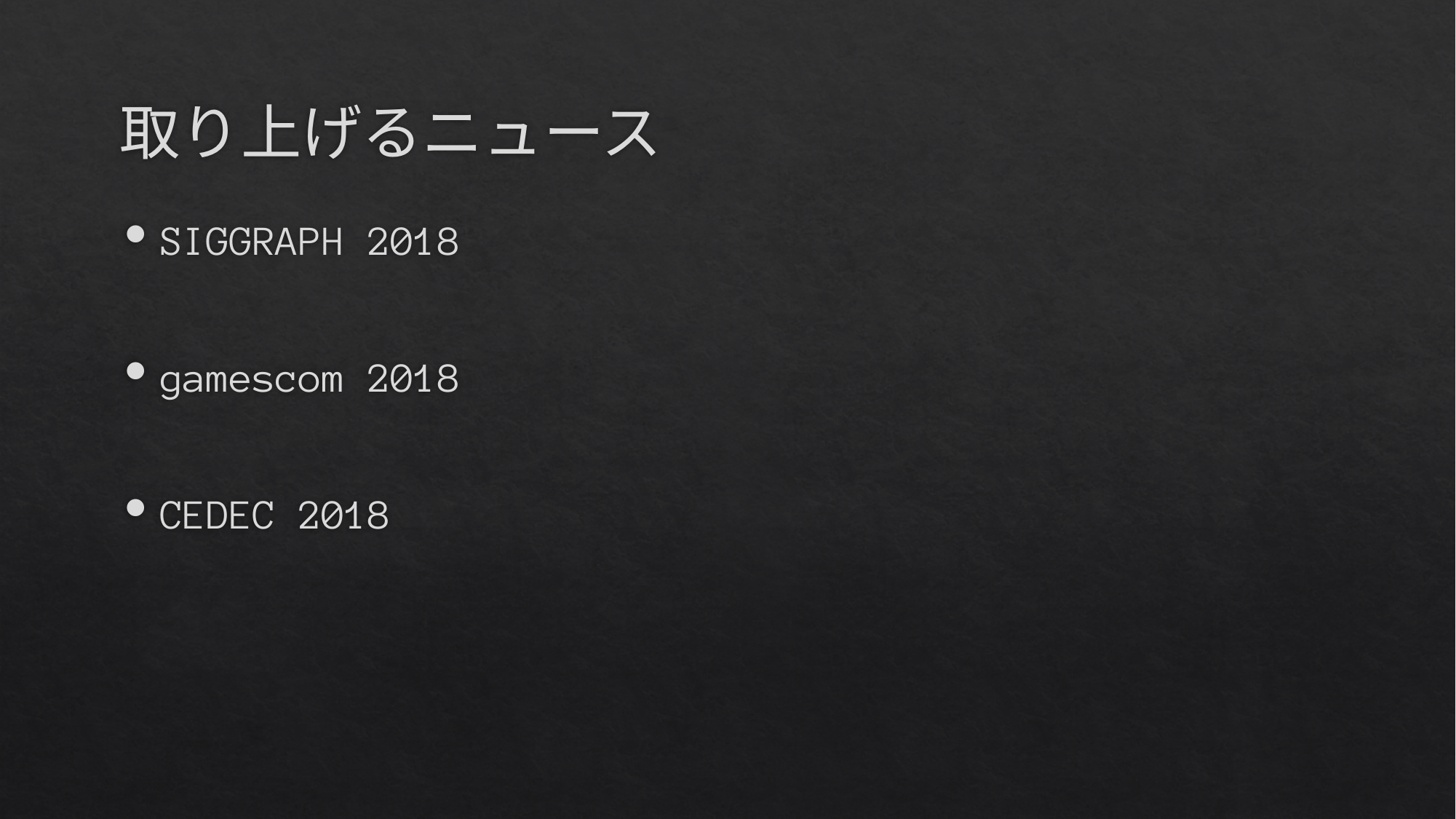

# 取り上げるニュース
SIGGRAPH 2018

gamescom 2018

CEDEC 2018